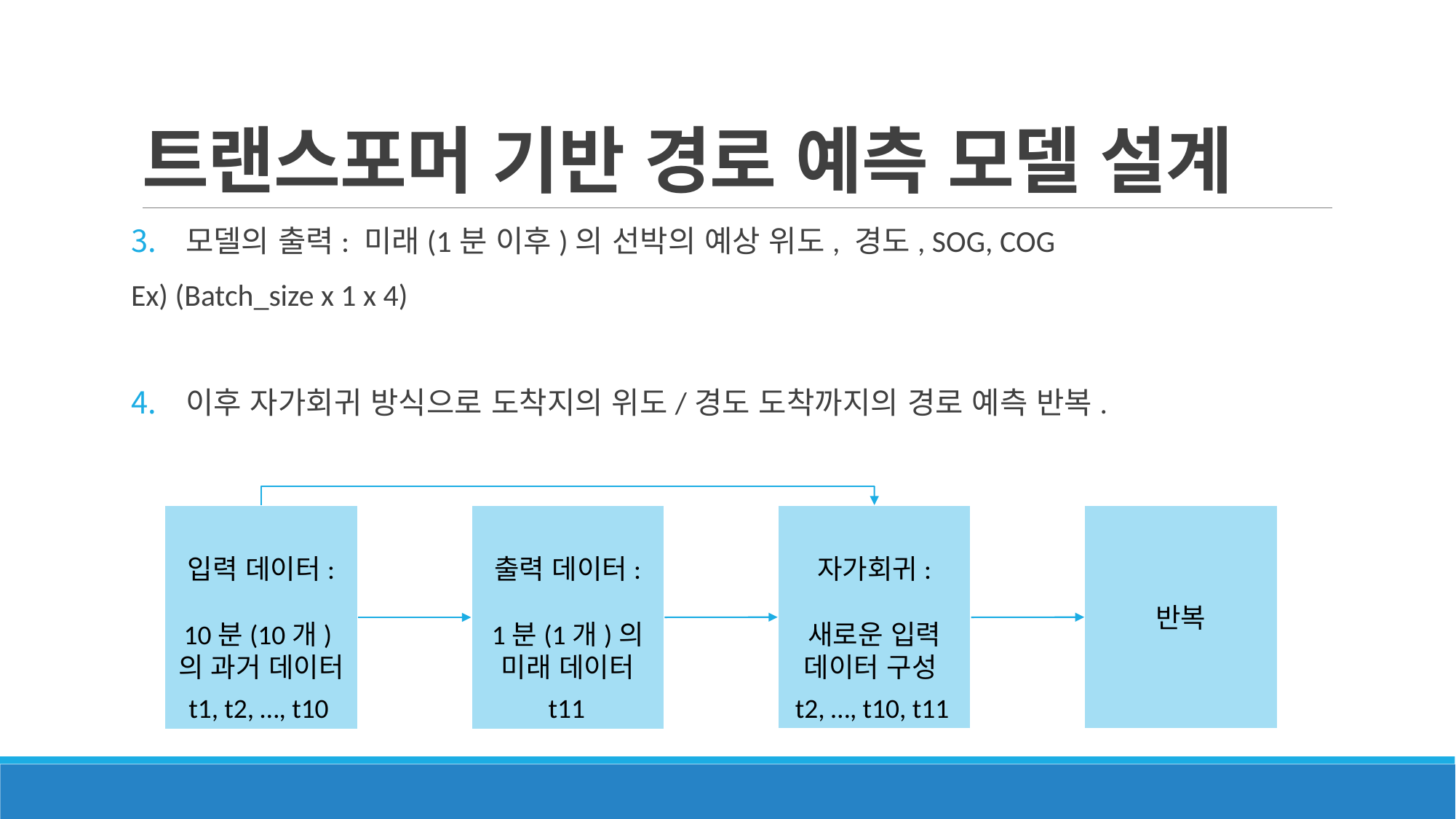

# 트랜스포머 기반 경로 예측 모델 설계
모델의 출력: 미래(1분 이후)의 선박의 예상 위도, 경도, SOG, COG
Ex) (Batch_size x 1 x 4)

이후 자가회귀 방식으로 도착지의 위도/경도 도착까지의 경로 예측 반복.

자가회귀:

새로운 입력 데이터 구성
반복
입력 데이터:

10분(10개)의 과거 데이터
출력 데이터:

1분(1개)의 미래 데이터
t1, t2, …, t10
t11
t2, …, t10, t11